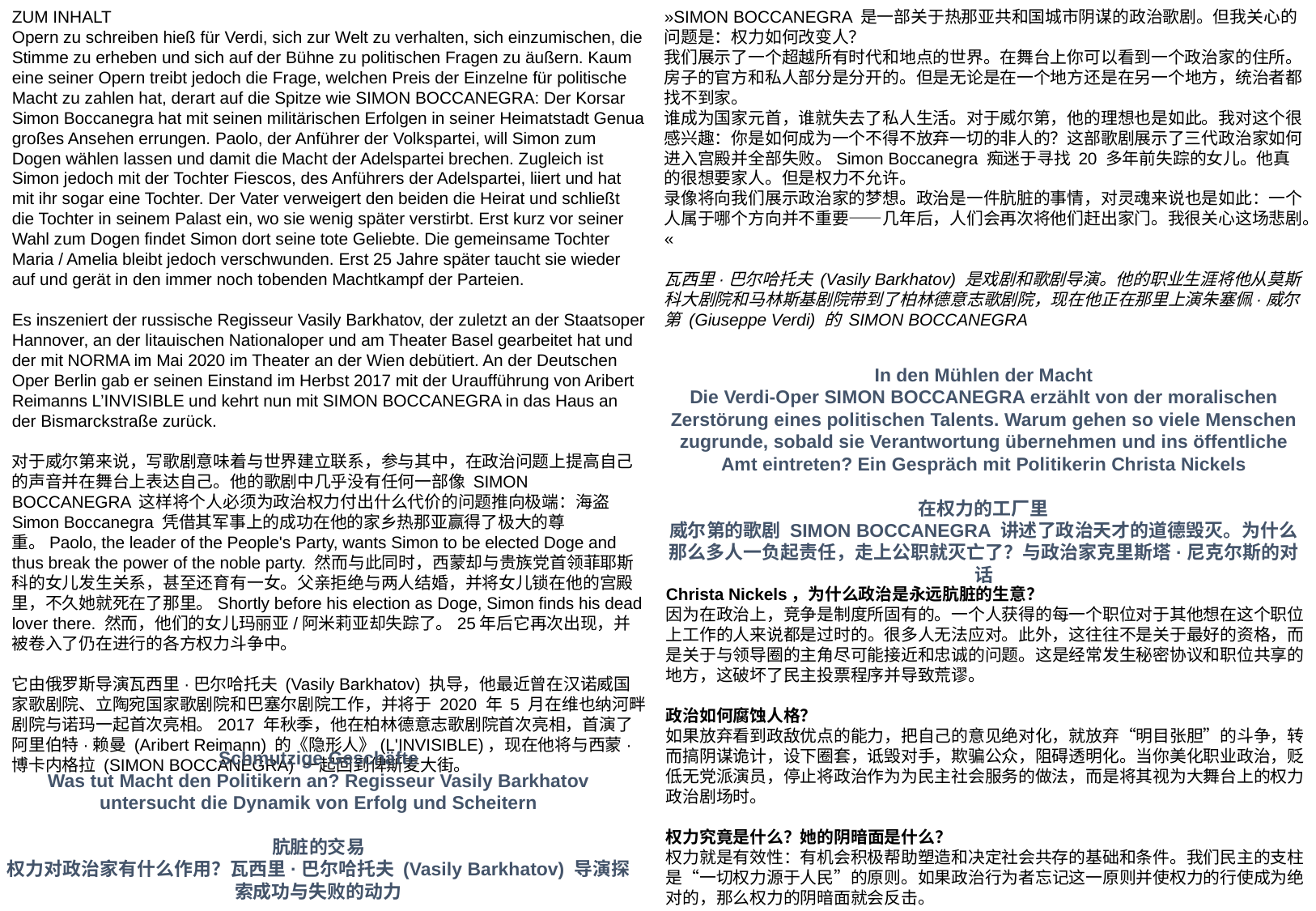

ZUM INHALT
Opern zu schreiben hieß für Verdi, sich zur Welt zu verhalten, sich einzumischen, die Stimme zu erheben und sich auf der Bühne zu politischen Fragen zu äußern. Kaum eine seiner Opern treibt jedoch die Frage, welchen Preis der Einzelne für politische Macht zu zahlen hat, derart auf die Spitze wie SIMON BOCCANEGRA: Der Korsar Simon Boccanegra hat mit seinen militärischen Erfolgen in seiner Heimatstadt Genua großes Ansehen errungen. Paolo, der Anführer der Volkspartei, will Simon zum Dogen wählen lassen und damit die Macht der Adelspartei brechen. Zugleich ist Simon jedoch mit der Tochter Fiescos, des Anführers der Adelspartei, liiert und hat mit ihr sogar eine Tochter. Der Vater verweigert den beiden die Heirat und schließt die Tochter in seinem Palast ein, wo sie wenig später verstirbt. Erst kurz vor seiner Wahl zum Dogen findet Simon dort seine tote Geliebte. Die gemeinsame Tochter Maria / Amelia bleibt jedoch verschwunden. Erst 25 Jahre später taucht sie wieder auf und gerät in den immer noch tobenden Machtkampf der Parteien.
Es inszeniert der russische Regisseur Vasily Barkhatov, der zuletzt an der Staatsoper Hannover, an der litauischen Nationaloper und am Theater Basel gearbeitet hat und der mit NORMA im Mai 2020 im Theater an der Wien debütiert. An der Deutschen Oper Berlin gab er seinen Einstand im Herbst 2017 mit der Uraufführung von Aribert Reimanns L’INVISIBLE und kehrt nun mit SIMON BOCCANEGRA in das Haus an der Bismarckstraße zurück.

对于威尔第来说，写歌剧意味着与世界建立联系，参与其中，在政治问题上提高自己的声音并在舞台上表达自己。他的歌剧中几乎没有任何一部像 SIMON BOCCANEGRA 这样将个人必须为政治权力付出什么代价的问题推向极端：海盗 Simon Boccanegra 凭借其军事上的成功在他的家乡热那亚赢得了极大的尊重。Paolo, the leader of the People's Party, wants Simon to be elected Doge and thus break the power of the noble party. 然而与此同时，西蒙却与贵族党首领菲耶斯科的女儿发生关系，甚至还育有一女。父亲拒绝与两人结婚，并将女儿锁在他的宫殿里，不久她就死在了那里。Shortly before his election as Doge, Simon finds his dead lover there. 然而，他们的女儿玛丽亚/阿米莉亚却失踪了。25年后它再次出现，并被卷入了仍在进行的各方权力斗争中。
它由俄罗斯导演瓦西里·巴尔哈托夫 (Vasily Barkhatov) 执导，他最近曾在汉诺威国家歌剧院、立陶宛国家歌剧院和巴塞尔剧院工作，并将于 2020 年 5 月在维也纳河畔剧院与诺玛一起首次亮相。2017 年秋季，他在柏林德意志歌剧院首次亮相，首演了阿里伯特·赖曼 (Aribert Reimann) 的《隐形人》(L'INVISIBLE)，现在他将与西蒙·博卡内格拉 (SIMON BOCCANEGRA) 一起回到俾斯麦大街。
»SIMON BOCCANEGRA 是一部关于热那亚共和国城市阴谋的政治歌剧。但我关心的问题是：权力如何改变人？
我们展示了一个超越所有时代和地点的世界。在舞台上你可以看到一个政治家的住所。房子的官方和私人部分是分开的。但是无论是在一个地方还是在另一个地方，统治者都找不到家。
谁成为国家元首，谁就失去了私人生活。对于威尔第，他的理想也是如此。我对这个很感兴趣：你是如何成为一个不得不放弃一切的非人的？这部歌剧展示了三代政治家如何进入宫殿并全部失败。Simon Boccanegra 痴迷于寻找 20 多年前失踪的女儿。他真的很想要家人。但是权力不允许。
录像将向我们展示政治家的梦想。政治是一件肮脏的事情，对灵魂来说也是如此：一个人属于哪个方向并不重要——几年后，人们会再次将他们赶出家门。我很关心这场悲剧。«

瓦西里·巴尔哈托夫 (Vasily Barkhatov) 是戏剧和歌剧导演。他的职业生涯将他从莫斯科大剧院和马林斯基剧院带到了柏林德意志歌剧院，现在他正在那里上演朱塞佩·威尔第 (Giuseppe Verdi) 的 SIMON BOCCANEGRA
In den Mühlen der Macht
Die Verdi-Oper SIMON BOCCANEGRA erzählt von der moralischen Zerstörung eines politischen Talents. Warum gehen so viele Menschen zugrunde, sobald sie Verantwortung übernehmen und ins öffentliche Amt eintreten? Ein Gespräch mit Politikerin Christa Nickels

在权力的工厂里
威尔第的歌剧 SIMON BOCCANEGRA 讲述了政治天才的道德毁灭。为什么那么多人一负起责任，走上公职就灭亡了？与政治家克里斯塔·尼克尔斯的对话

Christa Nickels，为什么政治是永远肮脏的生意？
因为在政治上，竞争是制度所固有的。一个人获得的每一个职位对于其他想在这个职位上工作的人来说都是过时的。很多人无法应对。此外，这往往不是关于最好的资格，而是关于与领导圈的主角尽可能接近和忠诚的问题。这是经常发生秘密协议和职位共享的地方，这破坏了民主投票程序并导致荒谬。

政治如何腐蚀人格？
如果放弃看到政敌优点的能力，把自己的意见绝对化，就放弃“明目张胆”的斗争，转而搞阴谋诡计，设下圈套，诋毁对手，欺骗公众，阻碍透明化。当你美化职业政治，贬低无党派演员，停止将政治作为为民主社会服务的做法，而是将其视为大舞台上的权力政治剧场时。

权力究竟是什么？她的阴暗面是什么？
权力就是有效性：有机会积极帮助塑造和决定社会共存的基础和条件。我们民主的支柱是“一切权力源于人民”的原则。如果政治行为者忘记这一原则并使权力的行使成为绝对的，那么权力的阴暗面就会反击。
Schmutzige Geschäfte
Was tut Macht den Politikern an? Regisseur Vasily Barkhatov untersucht die Dynamik von Erfolg und Scheitern

肮脏的交易
权力对政治家有什么作用？瓦西里·巴尔哈托夫 (Vasily Barkhatov) 导演探索成功与失败的动力